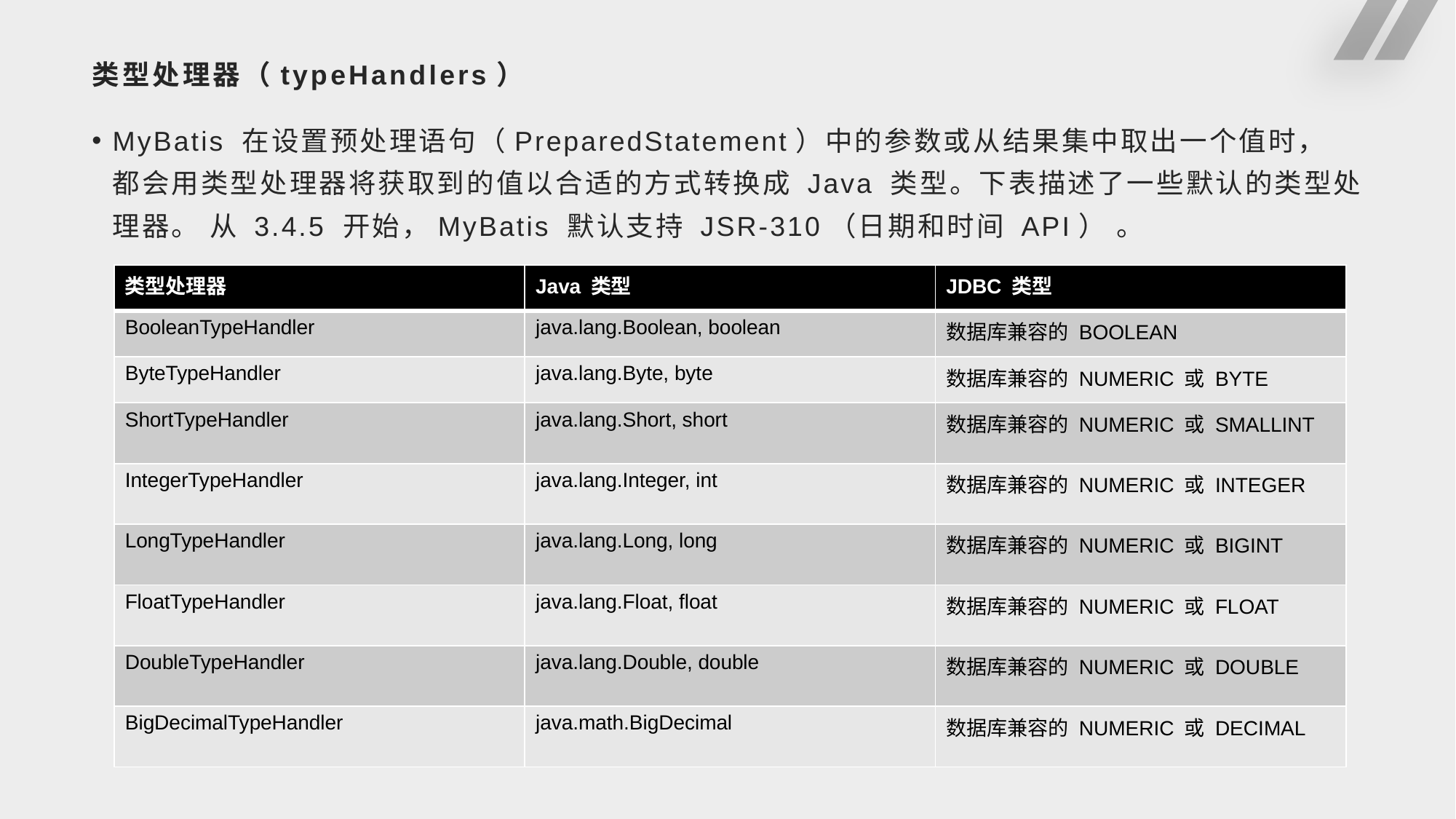

# 类型处理器（typeHandlers）
MyBatis 在设置预处理语句（PreparedStatement）中的参数或从结果集中取出一个值时， 都会用类型处理器将获取到的值以合适的方式转换成 Java 类型。下表描述了一些默认的类型处理器。 从 3.4.5 开始，MyBatis 默认支持 JSR-310（日期和时间 API） 。
| 类型处理器 | Java 类型 | JDBC 类型 |
| --- | --- | --- |
| BooleanTypeHandler | java.lang.Boolean, boolean | 数据库兼容的 BOOLEAN |
| ByteTypeHandler | java.lang.Byte, byte | 数据库兼容的 NUMERIC 或 BYTE |
| ShortTypeHandler | java.lang.Short, short | 数据库兼容的 NUMERIC 或 SMALLINT |
| IntegerTypeHandler | java.lang.Integer, int | 数据库兼容的 NUMERIC 或 INTEGER |
| LongTypeHandler | java.lang.Long, long | 数据库兼容的 NUMERIC 或 BIGINT |
| FloatTypeHandler | java.lang.Float, float | 数据库兼容的 NUMERIC 或 FLOAT |
| DoubleTypeHandler | java.lang.Double, double | 数据库兼容的 NUMERIC 或 DOUBLE |
| BigDecimalTypeHandler | java.math.BigDecimal | 数据库兼容的 NUMERIC 或 DECIMAL |